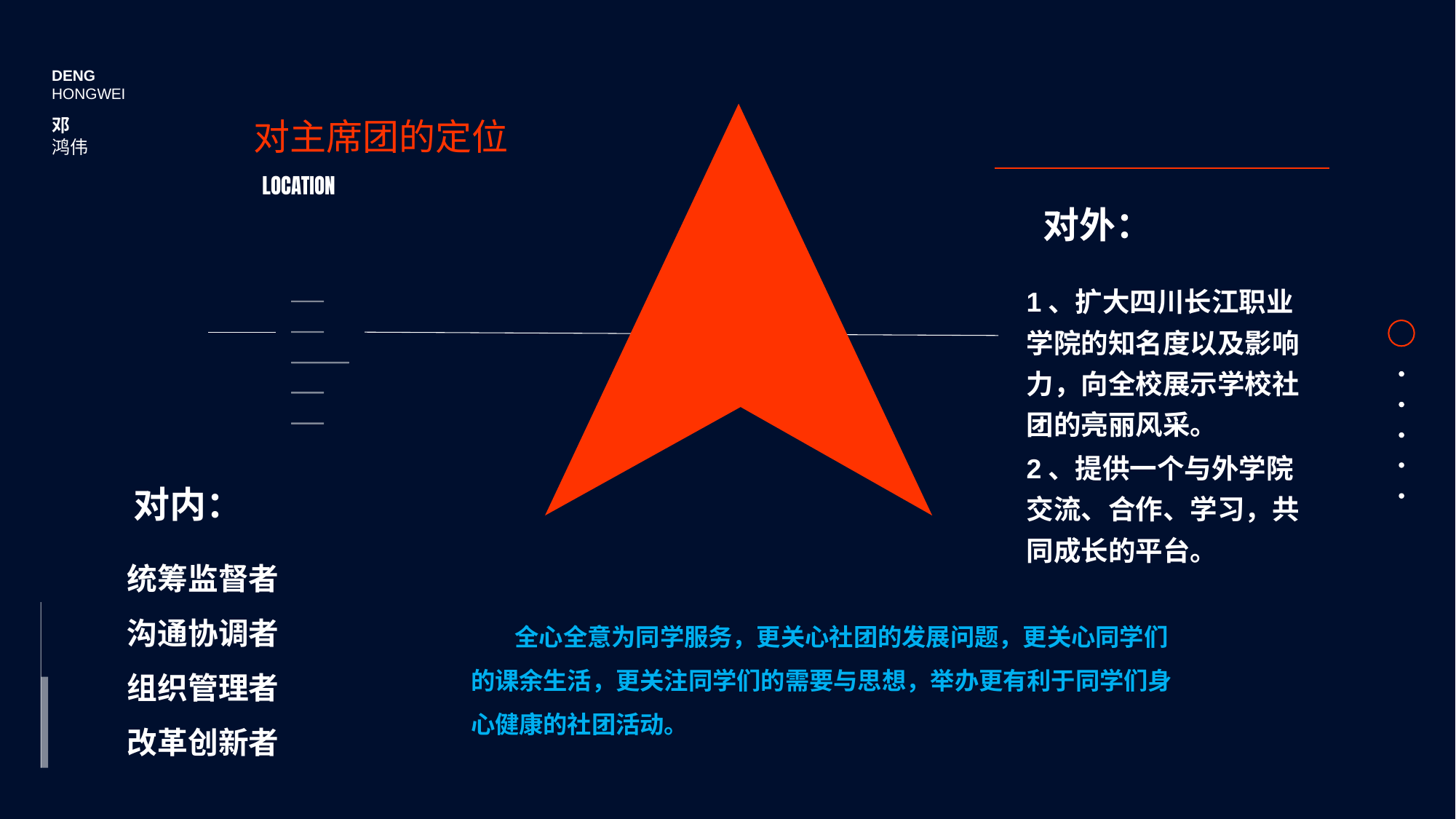

DENG
HONGWEI

邓
鸿伟
对主席团的定位
LOCATION
对外：
1、扩大四川长江职业学院的知名度以及影响力，向全校展示学校社团的亮丽风采。
2、提供一个与外学院交流、合作、学习，共同成长的平台。

对内：

统筹监督者
沟通协调者
组织管理者
改革创新者

       全心全意为同学服务，更关心社团的发展问题，更关心同学们的课余生活，更关注同学们的需要与思想，举办更有利于同学们身心健康的社团活动。